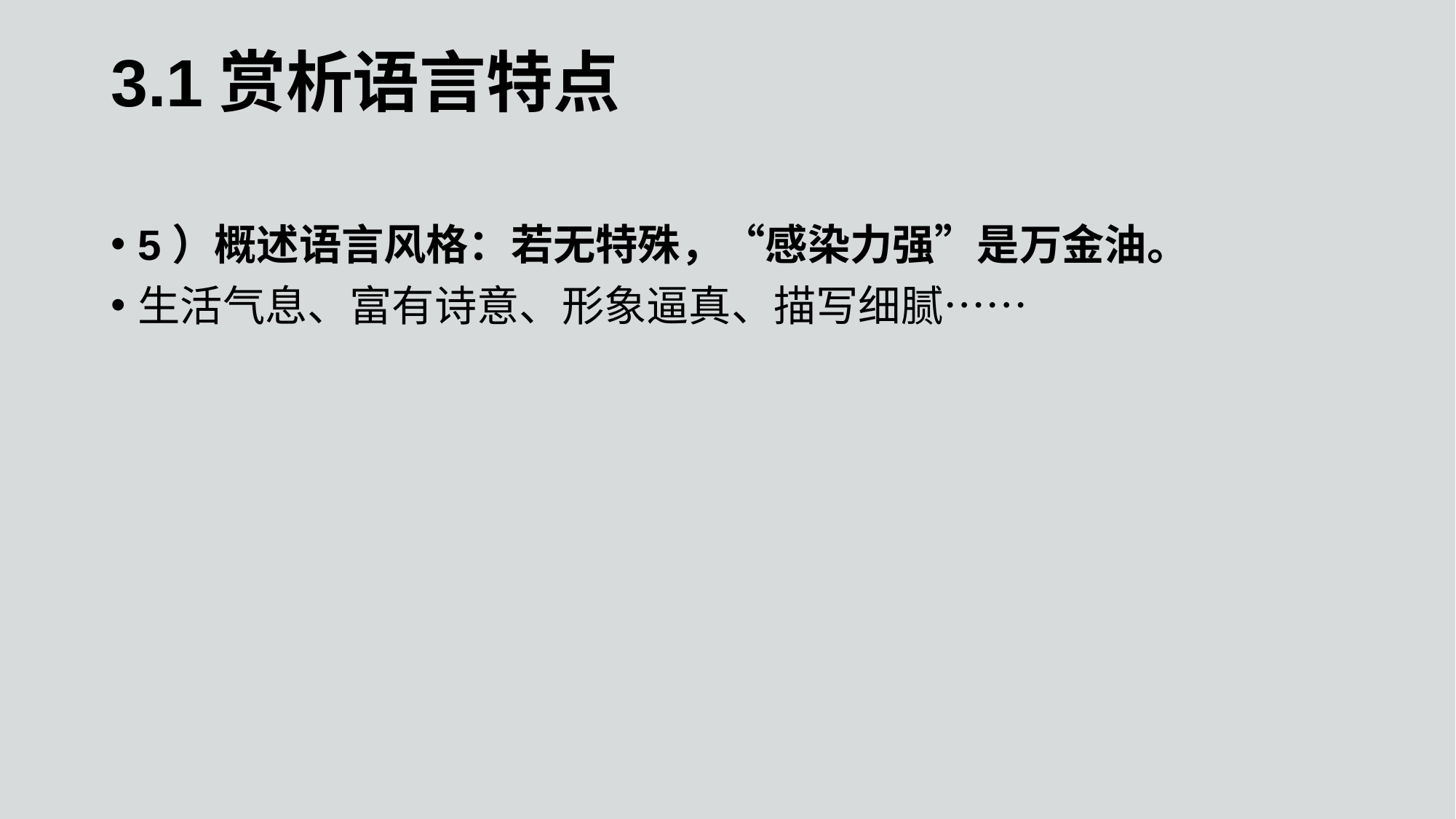

3.1赏析语言特点
5）概述语言风格：若无特殊，“感染力强”是万金油。
生活气息、富有诗意、形象逼真、描写细腻……